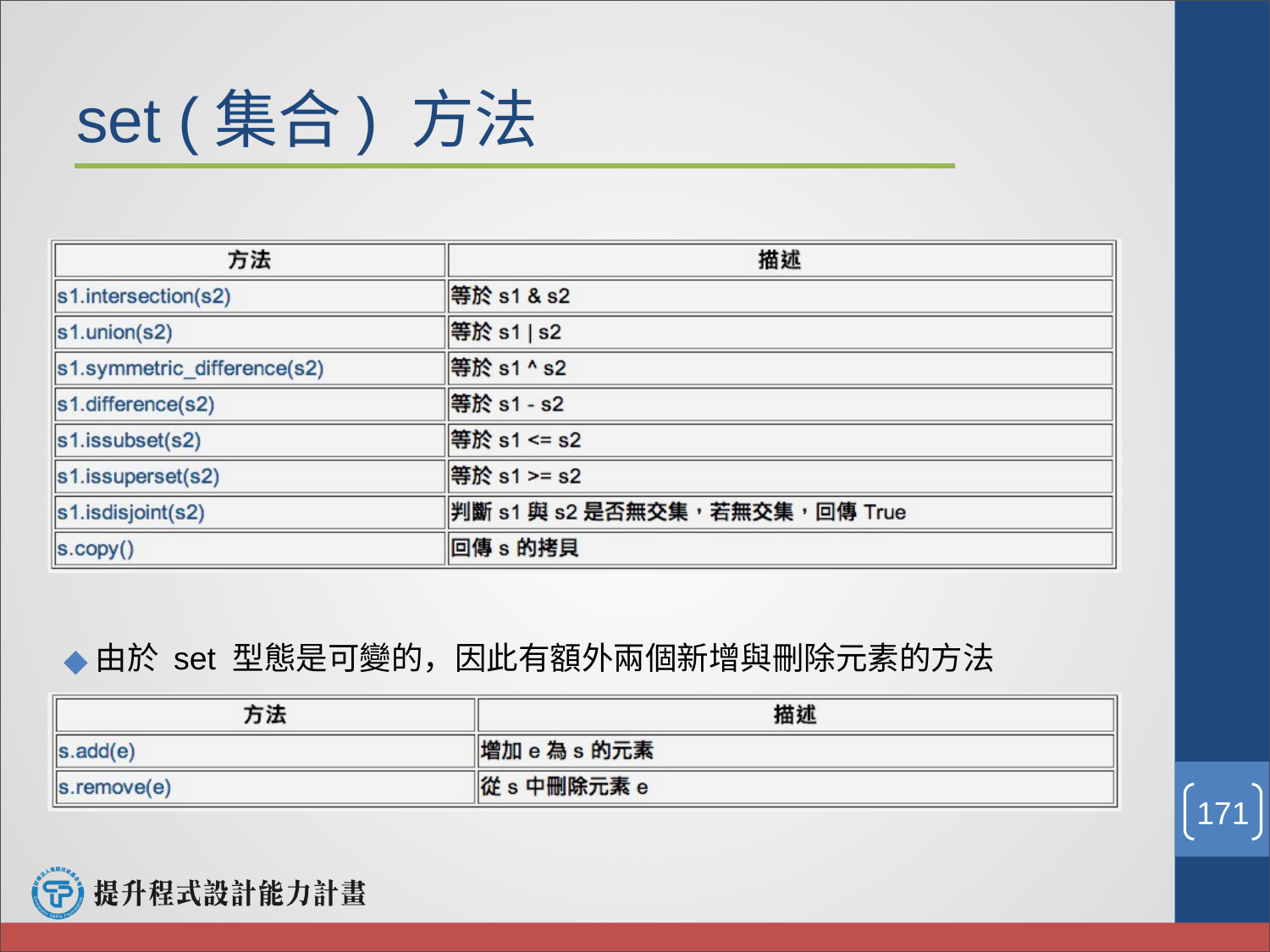

# set (集合) 方法

由於 set 型態是可變的，因此有額外兩個新增與刪除元素的⽅法

171